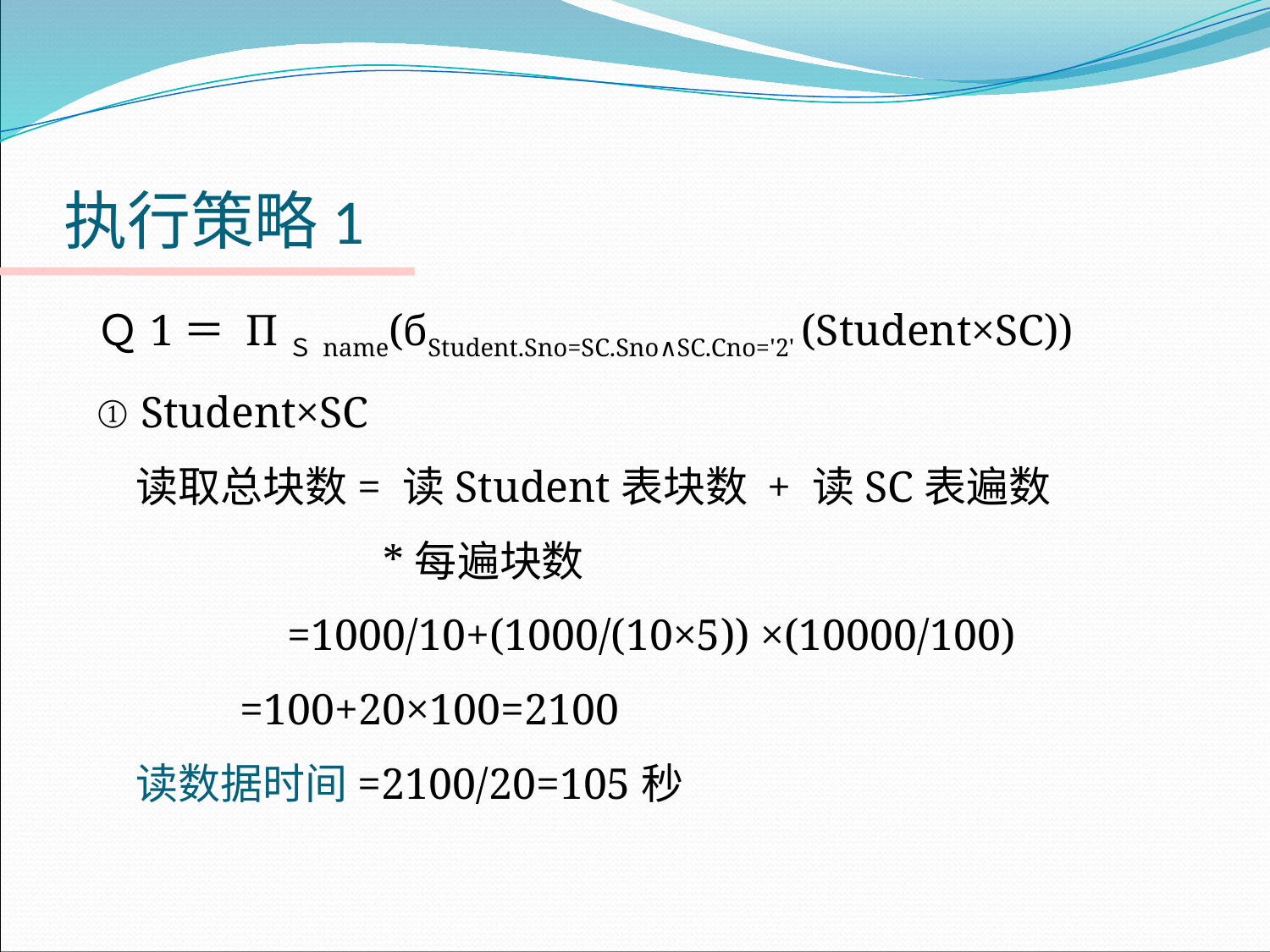

# 执行策略1
Ｑ1＝ ПＳname(бStudent.Sno=SC.Sno∧SC.Cno='2' (Student×SC))
① Student×SC
   读取总块数= 读Student表块数 + 读SC表遍数
                          *每遍块数
		 =1000/10+(1000/(10×5)) ×(10000/100)
             =100+20×100=2100
   读数据时间=2100/20=105秒

848